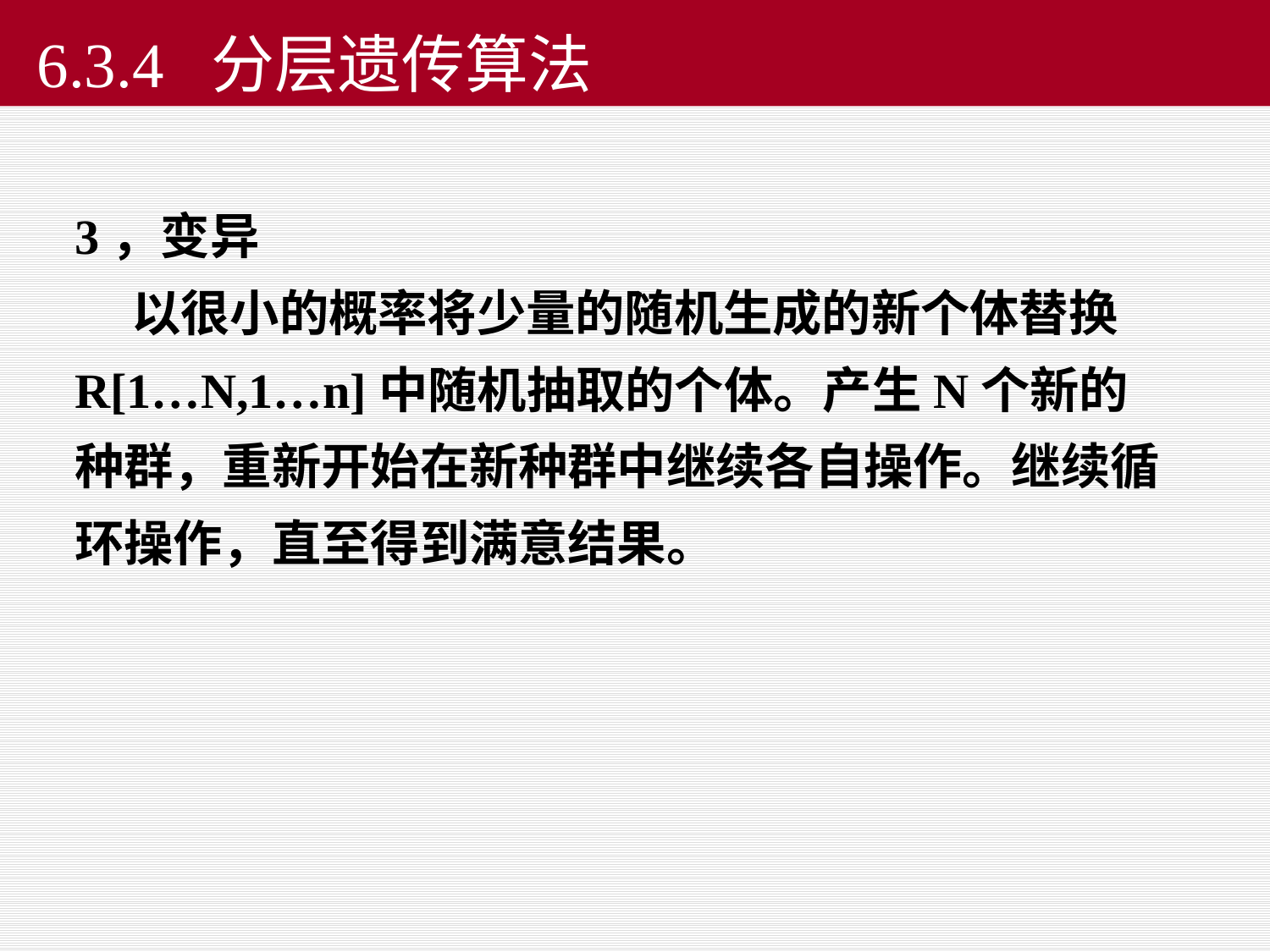

6.3.4  分层遗传算法
3，变异
    以很小的概率将少量的随机生成的新个体替换R[1…N,1…n]中随机抽取的个体。产生N个新的种群，重新开始在新种群中继续各自操作。继续循环操作，直至得到满意结果。

118